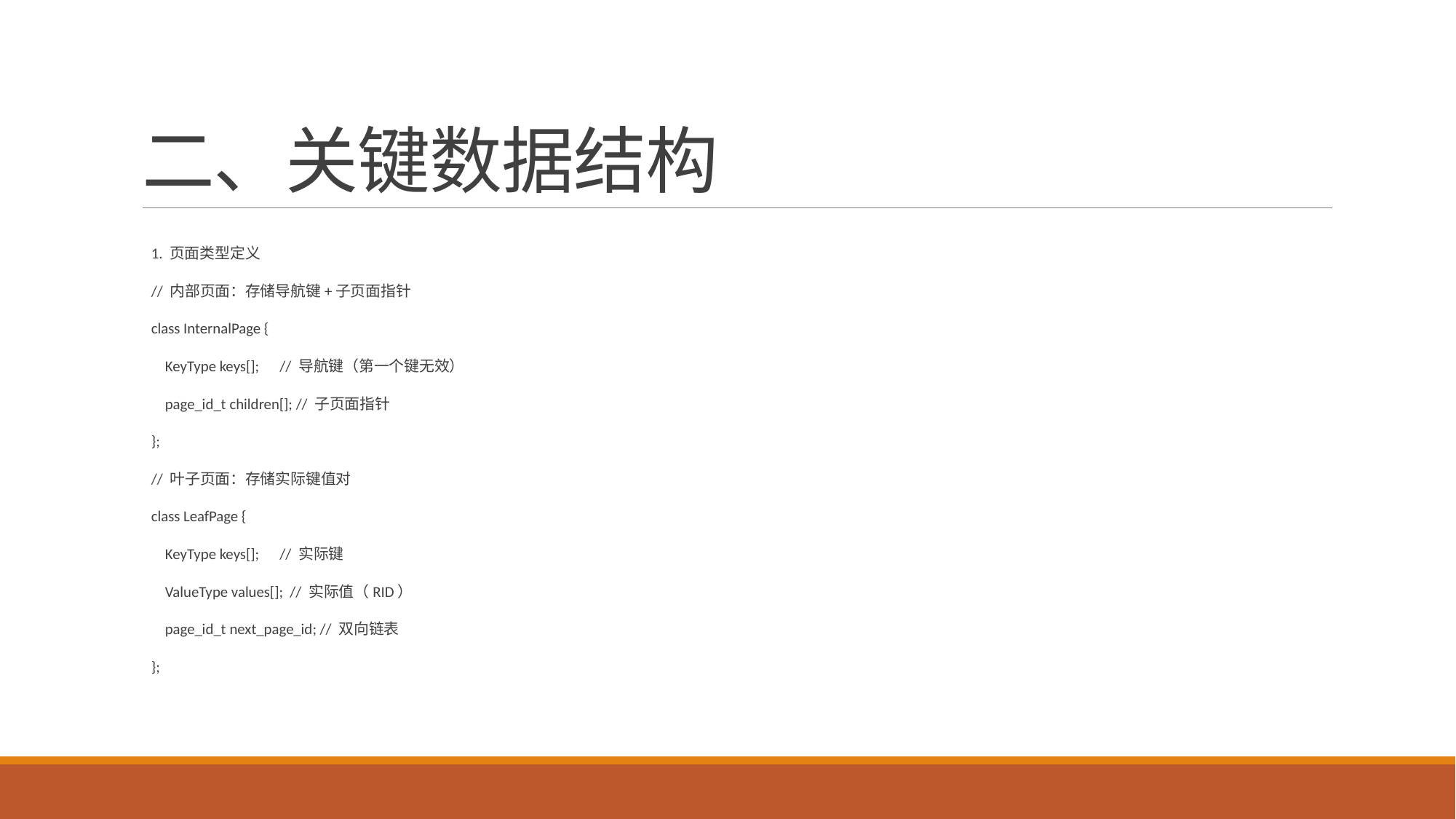

# 二、关键数据结构
1. 页面类型定义
// 内部页面：存储导航键+子页面指针
class InternalPage {
    KeyType keys[];      // 导航键（第一个键无效）
    page_id_t children[]; // 子页面指针
};
// 叶子页面：存储实际键值对
class LeafPage {
    KeyType keys[];      // 实际键
    ValueType values[];  // 实际值（RID）
    page_id_t next_page_id; // 双向链表
};